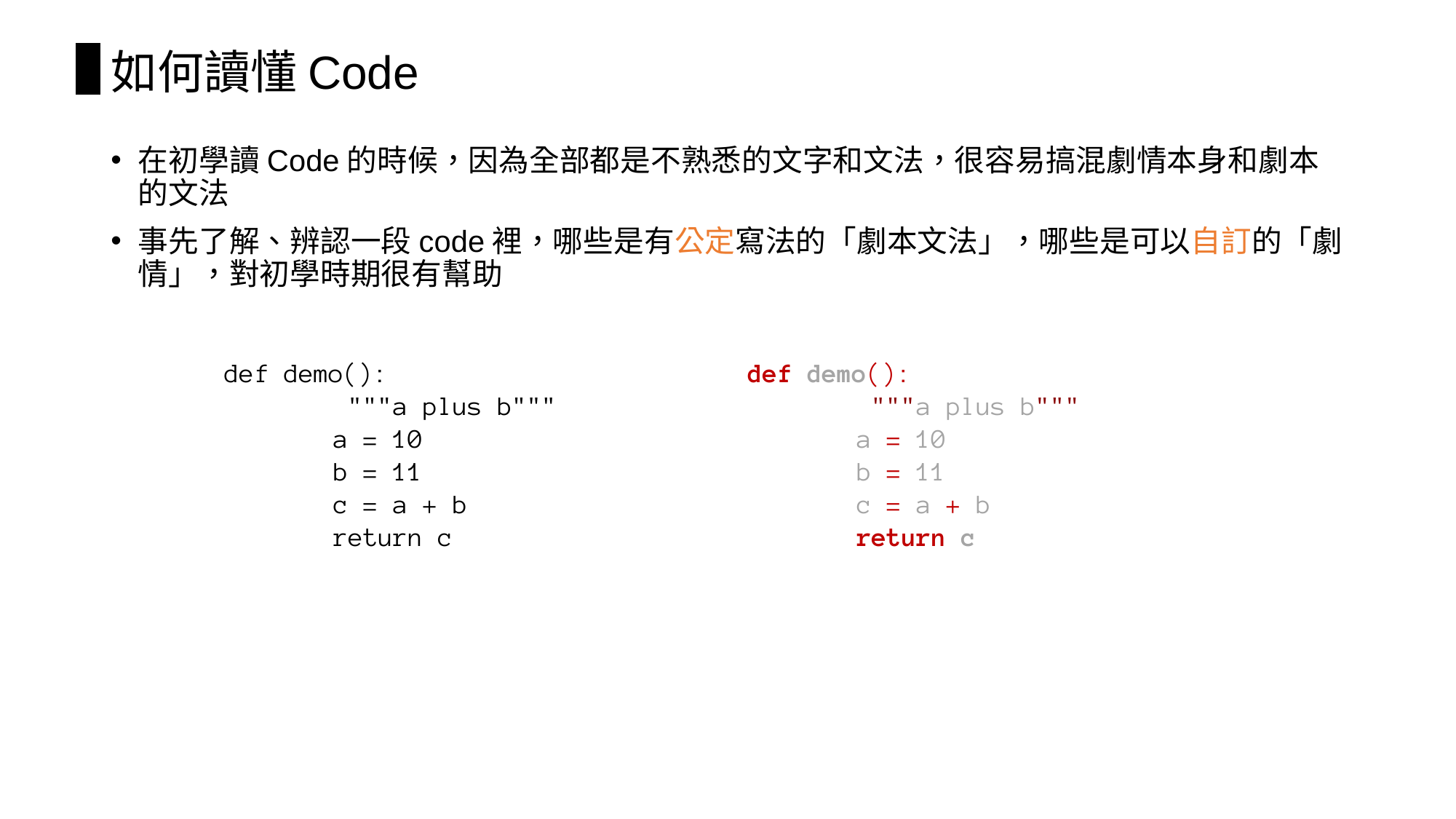

# 如何讀懂Code
在初學讀Code的時候，因為全部都是不熟悉的文字和文法，很容易搞混劇情本身和劇本的文法
事先了解、辨認一段code裡，哪些是有公定寫法的「劇本文法」，哪些是可以自訂的「劇情」，對初學時期很有幫助
def demo():
	 """a plus b"""
	a = 10
	b = 11
	c = a + b
	return c
def demo():
	 """a plus b"""
	a = 10
	b = 11
	c = a + b
	return c